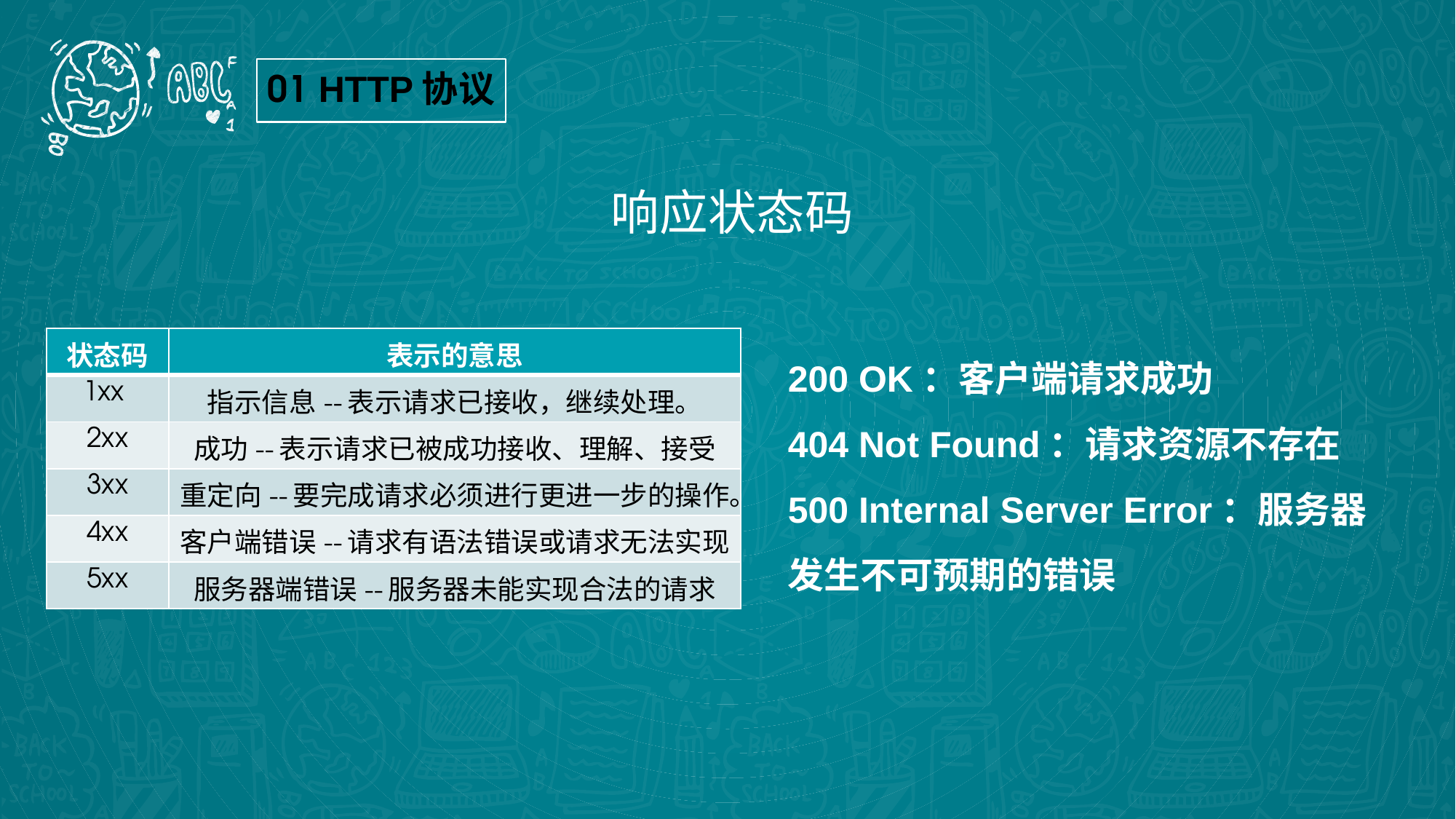

01 HTTP协议
响应状态码
| 状态码 | 表示的意思 |
| --- | --- |
| 1xx | 指示信息--表示请求已接收，继续处理。 |
| 2xx | 成功--表示请求已被成功接收、理解、接受 |
| 3xx | 重定向--要完成请求必须进行更进一步的操作。 |
| 4xx | 客户端错误--请求有语法错误或请求无法实现 |
| 5xx | 服务器端错误--服务器未能实现合法的请求 |
200 OK：客户端请求成功
404 Not Found：请求资源不存在
500 Internal Server Error：服务器
发生不可预期的错误